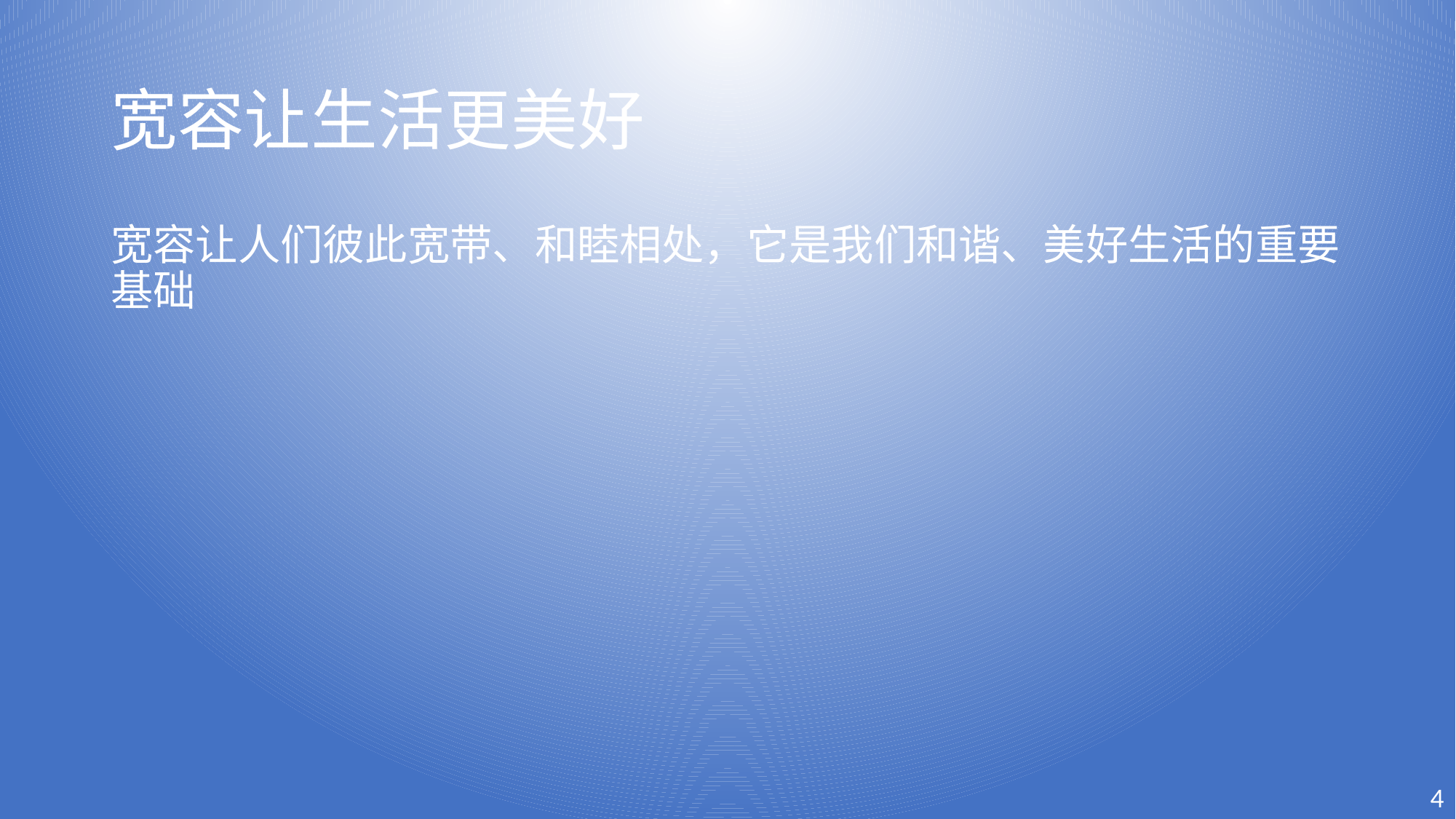

# 宽容让生活更美好
宽容让人们彼此宽带、和睦相处，它是我们和谐、美好生活的重要基础
4